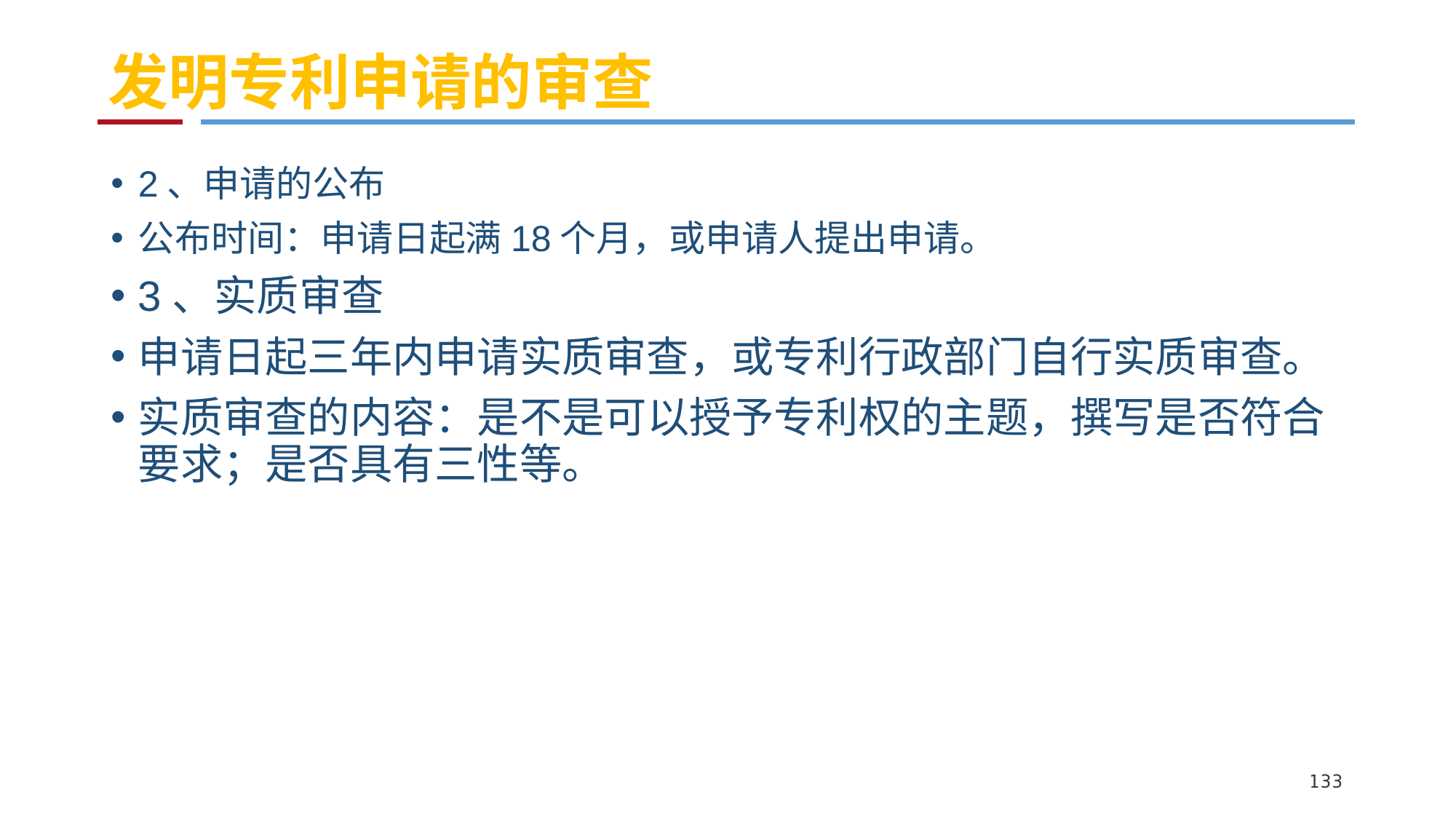

# 发明专利申请的审查
2、申请的公布
公布时间：申请日起满18个月，或申请人提出申请。
3、实质审查
申请日起三年内申请实质审查，或专利行政部门自行实质审查。
实质审查的内容：是不是可以授予专利权的主题，撰写是否符合要求；是否具有三性等。

133